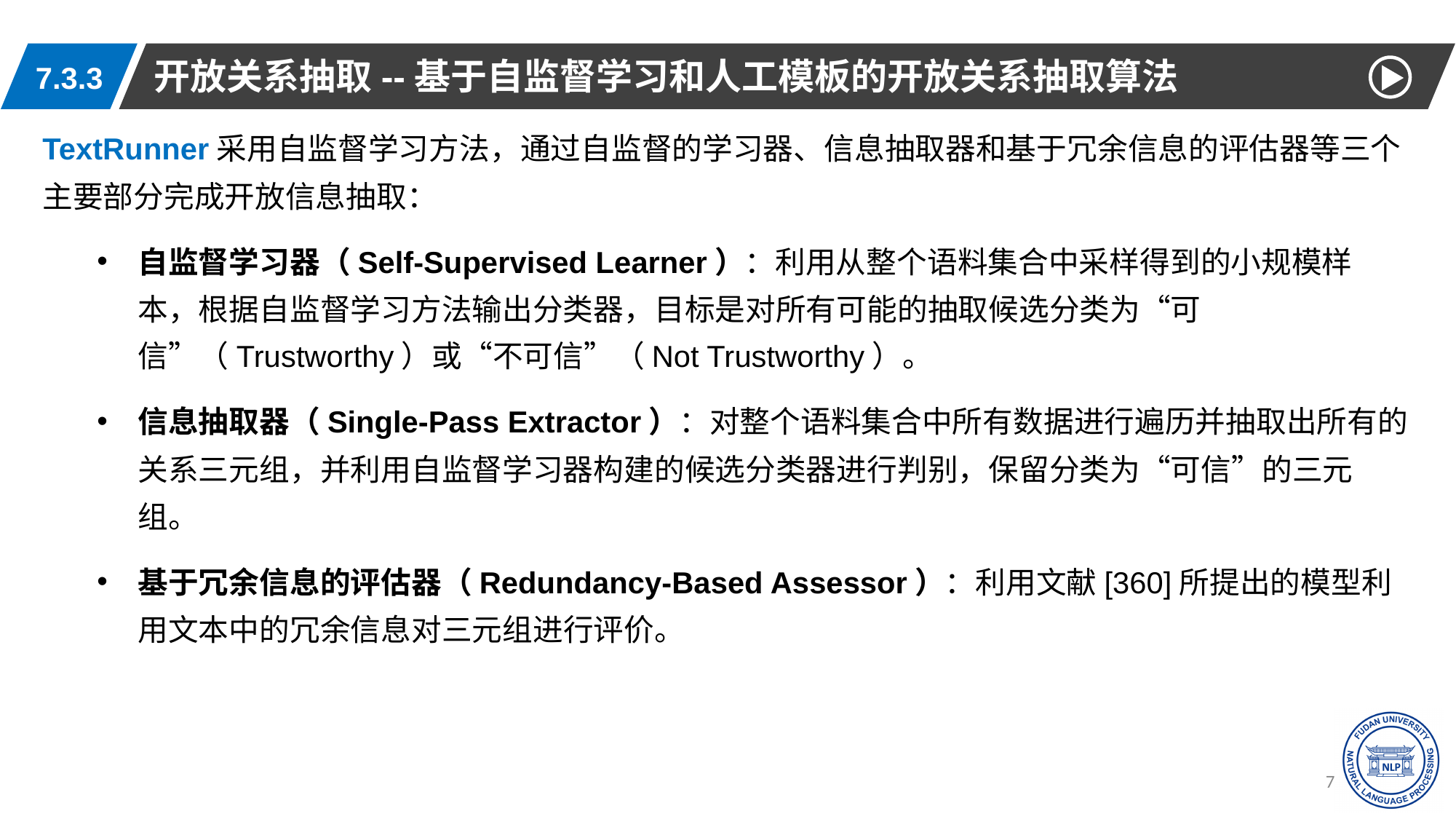

开放关系抽取--基于自监督学习和人工模板的开放关系抽取算法
7.3.3

TextRunner采用自监督学习方法，通过自监督的学习器、信息抽取器和基于冗余信息的评估器等三个主要部分完成开放信息抽取：
自监督学习器（Self-Supervised Learner）：利用从整个语料集合中采样得到的小规模样本，根据自监督学习方法输出分类器，目标是对所有可能的抽取候选分类为“可信”（Trustworthy）或“不可信”（Not Trustworthy）。
信息抽取器（Single-Pass Extractor）：对整个语料集合中所有数据进行遍历并抽取出所有的关系三元组，并利用自监督学习器构建的候选分类器进行判别，保留分类为“可信”的三元组。
基于冗余信息的评估器（Redundancy-Based Assessor）：利用文献[360]所提出的模型利用文本中的冗余信息对三元组进行评价。
71